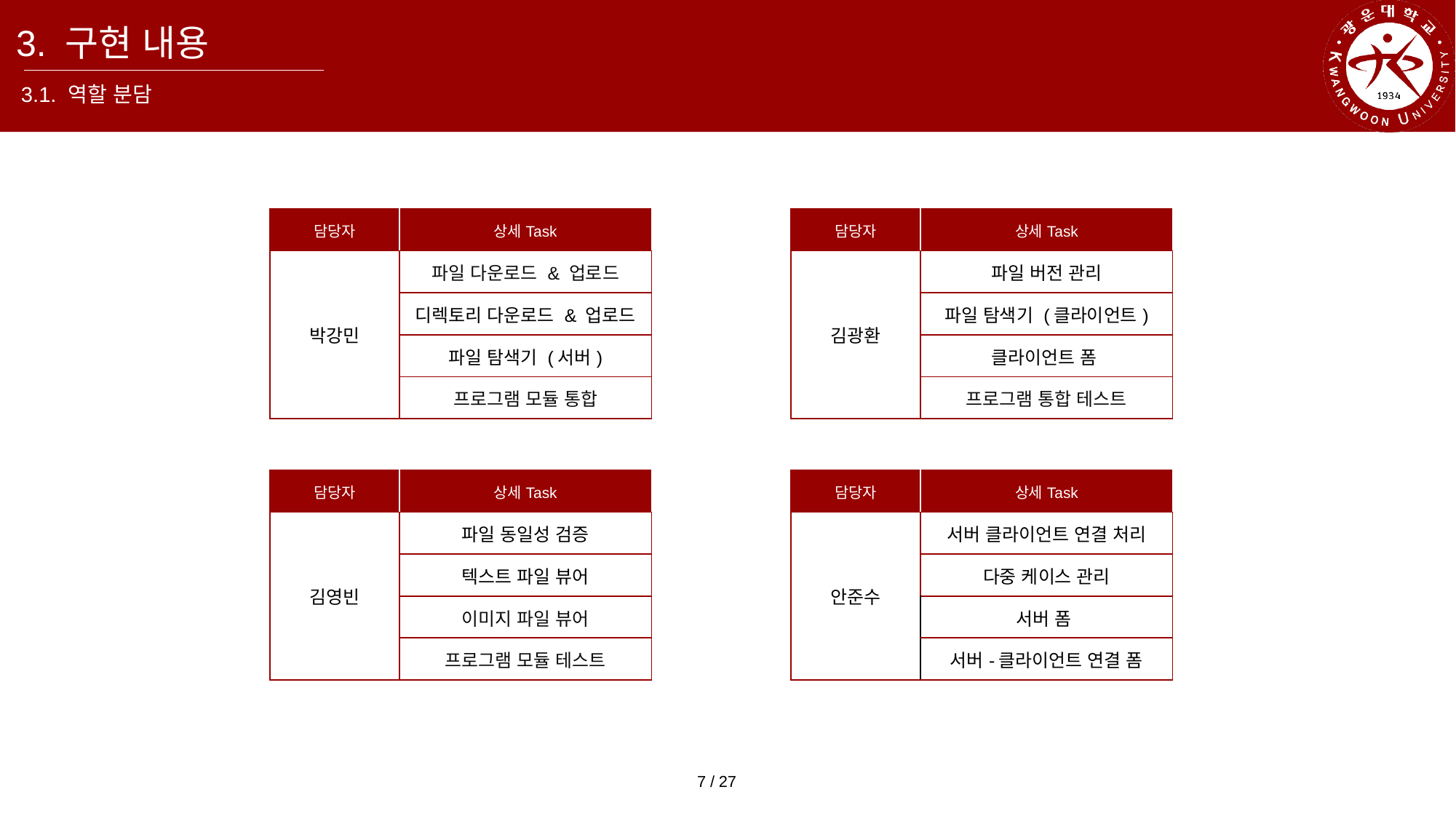

3. 구현 내용
3.1. 역할 분담
| 담당자 | 상세Task |
| --- | --- |
| 박강민 | 파일 다운로드 & 업로드 |
|  | 디렉토리 다운로드 & 업로드 |
|  | 파일 탐색기 (서버) |
|  | 프로그램 모듈 통합 |
| 담당자 | 상세Task |
| --- | --- |
| 김광환 | 파일 버전 관리 |
|  | 파일 탐색기 (클라이언트) |
|  | 클라이언트 폼 |
|  | 프로그램 통합 테스트 |
| 담당자 | 상세Task |
| --- | --- |
| 김영빈 | 파일 동일성 검증 |
|  | 텍스트 파일 뷰어 |
|  | 이미지 파일 뷰어 |
|  | 프로그램 모듈 테스트 |
| 담당자 | 상세Task |
| --- | --- |
| 안준수 | 서버 클라이언트 연결 처리 |
|  | 다중 케이스 관리 |
|  | 서버 폼 |
|  | 서버-클라이언트 연결 폼 |